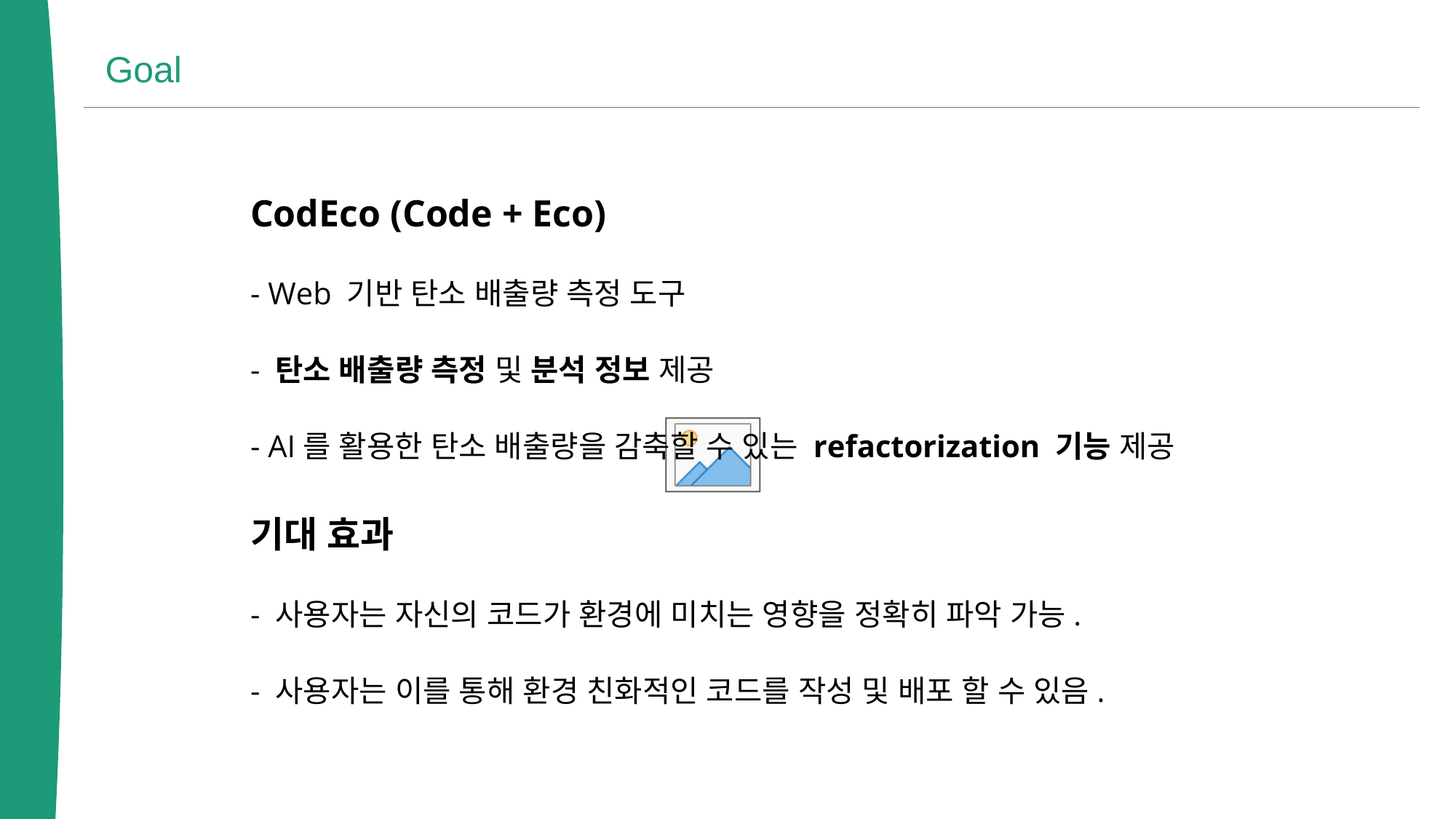

Goal
CodEco (Code + Eco)
- Web 기반 탄소 배출량 측정 도구
- 탄소 배출량 측정 및 분석 정보 제공
- AI를 활용한 탄소 배출량을 감축할 수 있는 refactorization 기능 제공
기대 효과
- 사용자는 자신의 코드가 환경에 미치는 영향을 정확히 파악 가능.
- 사용자는 이를 통해 환경 친화적인 코드를 작성 및 배포 할 수 있음.